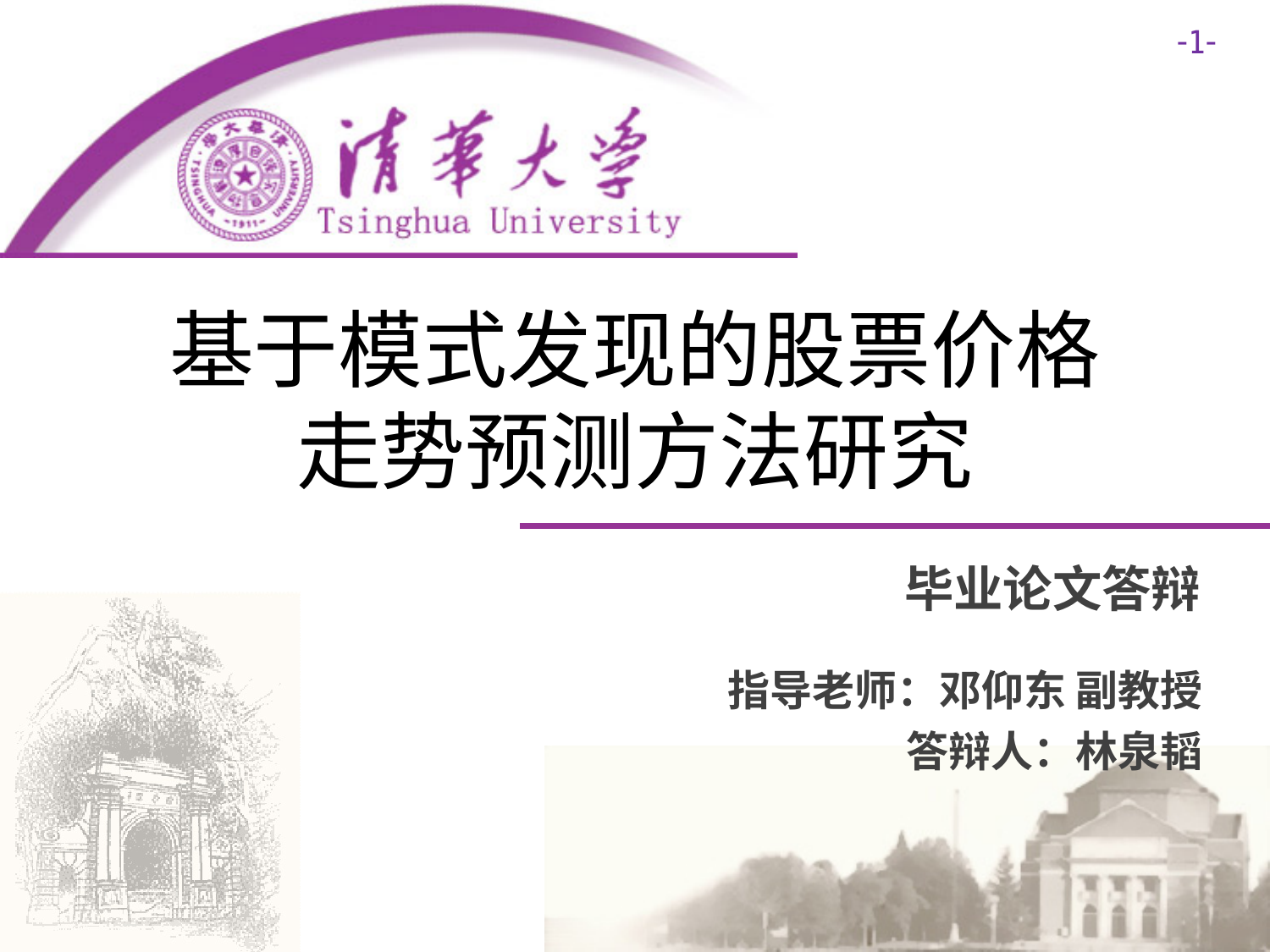

# 基于模式发现的股票价格 走势预测方法研究
毕业论文答辩
 指导老师：邓仰东 副教授
答辩人：林泉韬